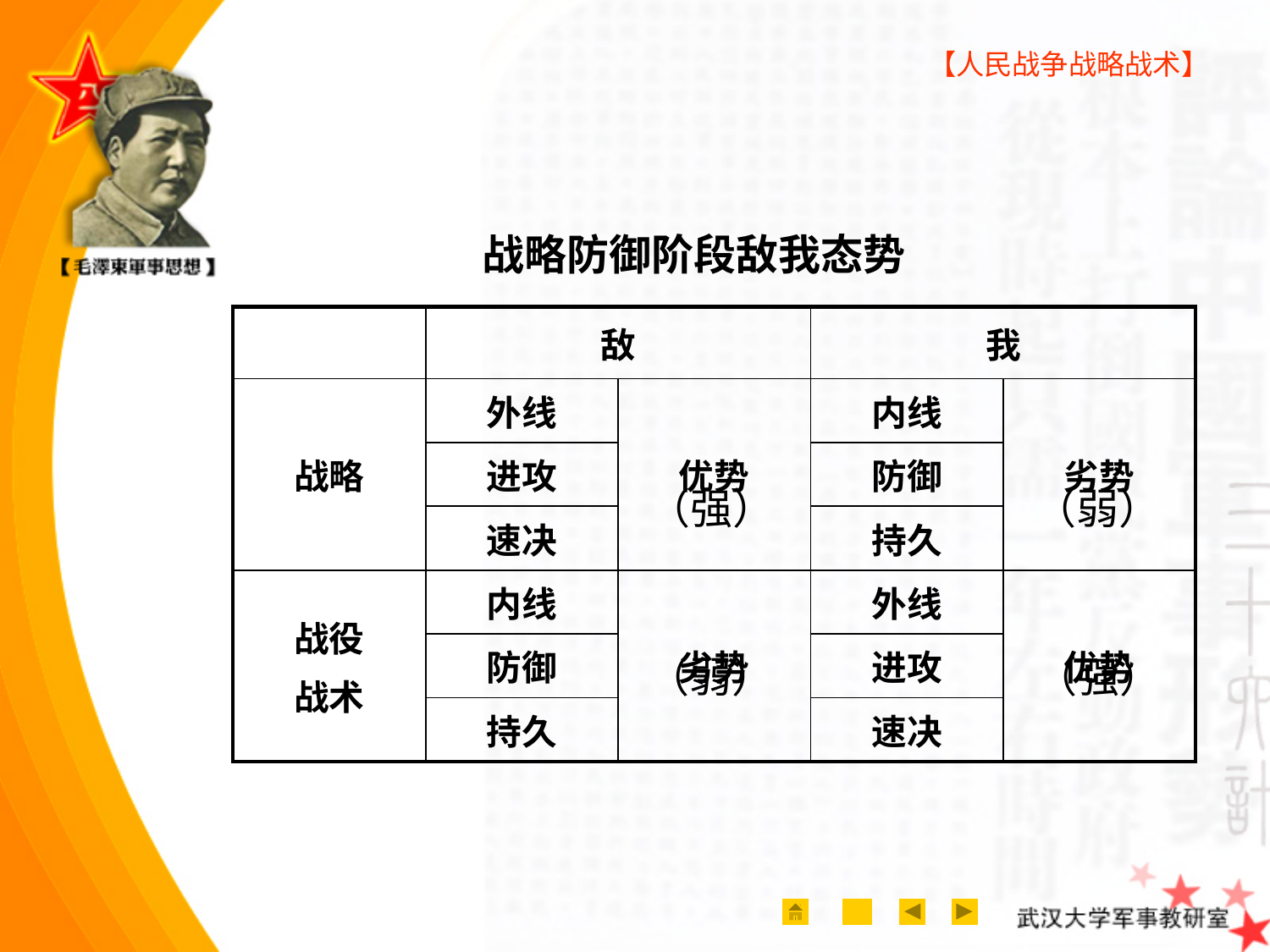

【人民战争战略战术】
战略防御阶段敌我态势
|  | 敌 |  | 我 |  |
| --- | --- | --- | --- | --- |
| 战略 | 外线 | 优势 | 内线 | 劣势 |
|  | 进攻 |  | 防御 |  |
|  | 速决 |  | 持久 |  |
| 战役 战术 | 内线 | 劣势 | 外线 | 优势 |
|  | 防御 |  | 进攻 |  |
|  | 持久 |  | 速决 |  |
（强）
（弱）
（弱）
（强）